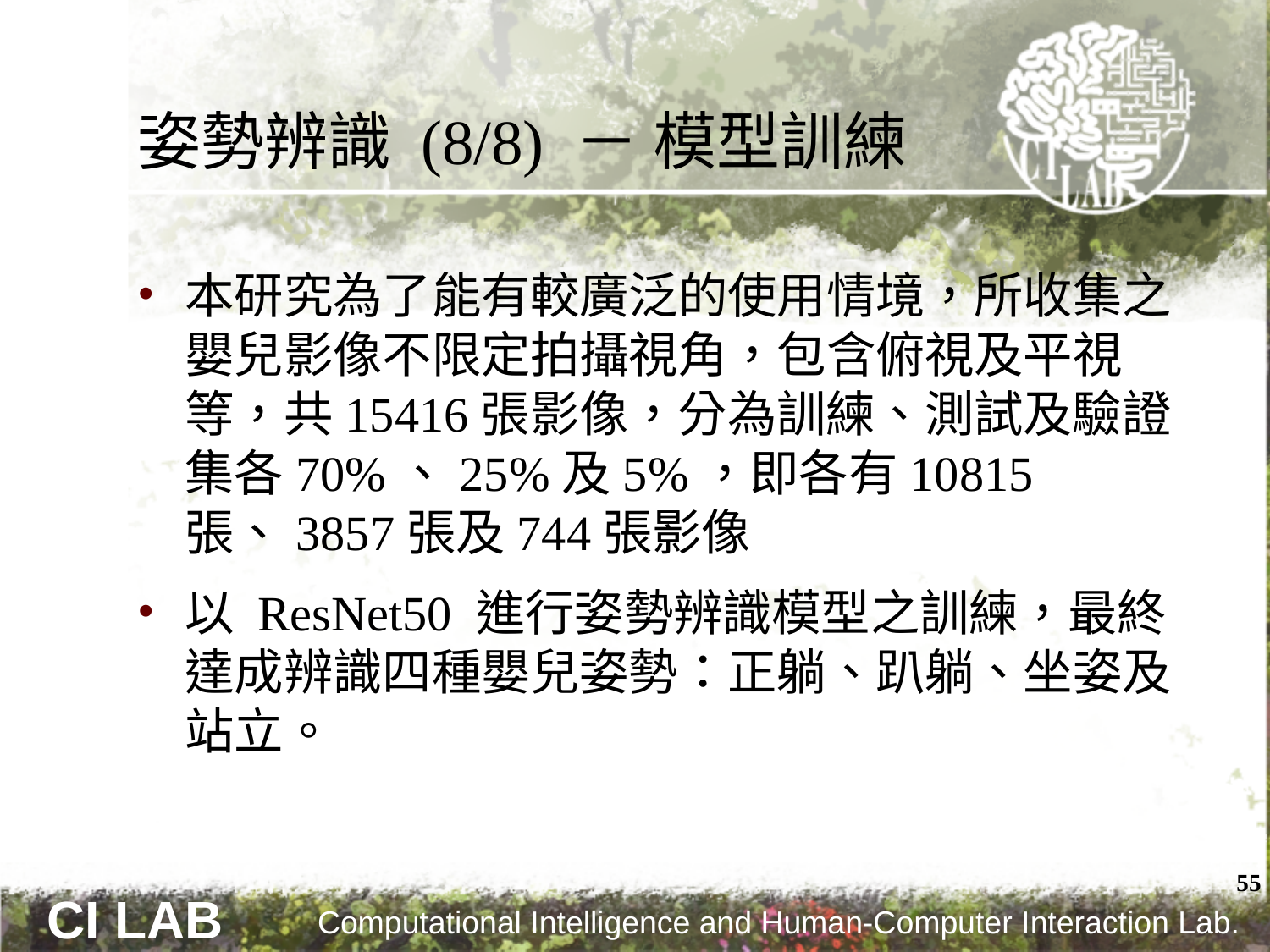

# 姿勢辨識 (8/8) － 模型訓練
本研究為了能有較廣泛的使用情境，所收集之嬰兒影像不限定拍攝視角，包含俯視及平視等，共15416張影像，分為訓練、測試及驗證集各70%、25%及5%，即各有10815張、3857張及744張影像
以 ResNet50 進行姿勢辨識模型之訓練，最終達成辨識四種嬰兒姿勢：正躺、趴躺、坐姿及站立。
55